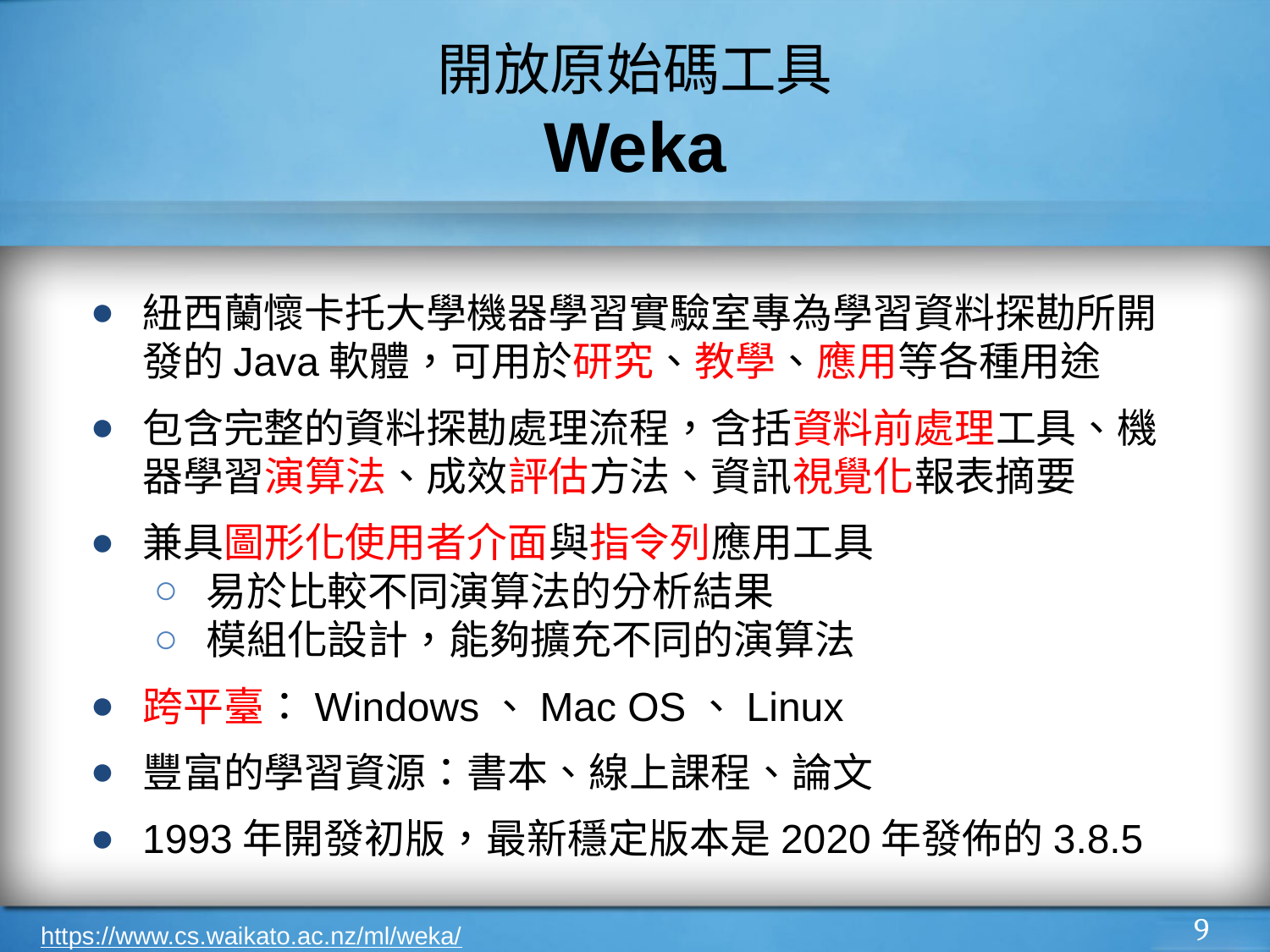

# 開放原始碼工具
Weka
紐西蘭懷卡托大學機器學習實驗室專為學習資料探勘所開發的Java軟體，可用於研究、教學、應用等各種用途
包含完整的資料探勘處理流程，含括資料前處理工具、機器學習演算法、成效評估方法、資訊視覺化報表摘要
兼具圖形化使用者介面與指令列應用工具
易於比較不同演算法的分析結果
模組化設計，能夠擴充不同的演算法
跨平臺：Windows、Mac OS、Linux
豐富的學習資源：書本、線上課程、論文
1993年開發初版，最新穩定版本是2020年發佈的3.8.5
9
https://www.cs.waikato.ac.nz/ml/weka/